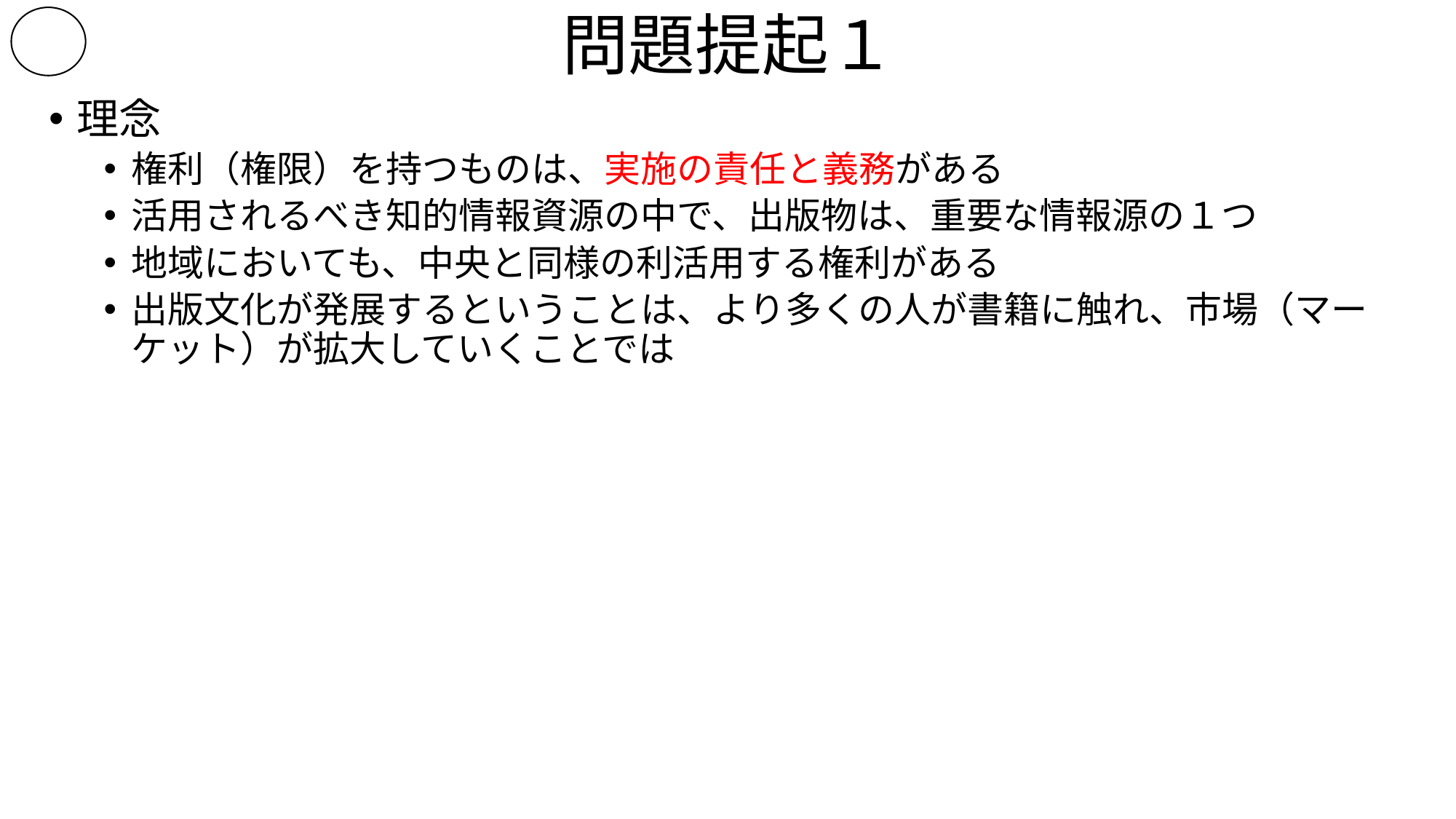

# 問題提起１

理念
権利（権限）を持つものは、実施の責任と義務がある
活用されるべき知的情報資源の中で、出版物は、重要な情報源の１つ
地域においても、中央と同様の利活用する権利がある
出版文化が発展するということは、より多くの人が書籍に触れ、市場（マーケット）が拡大していくことでは